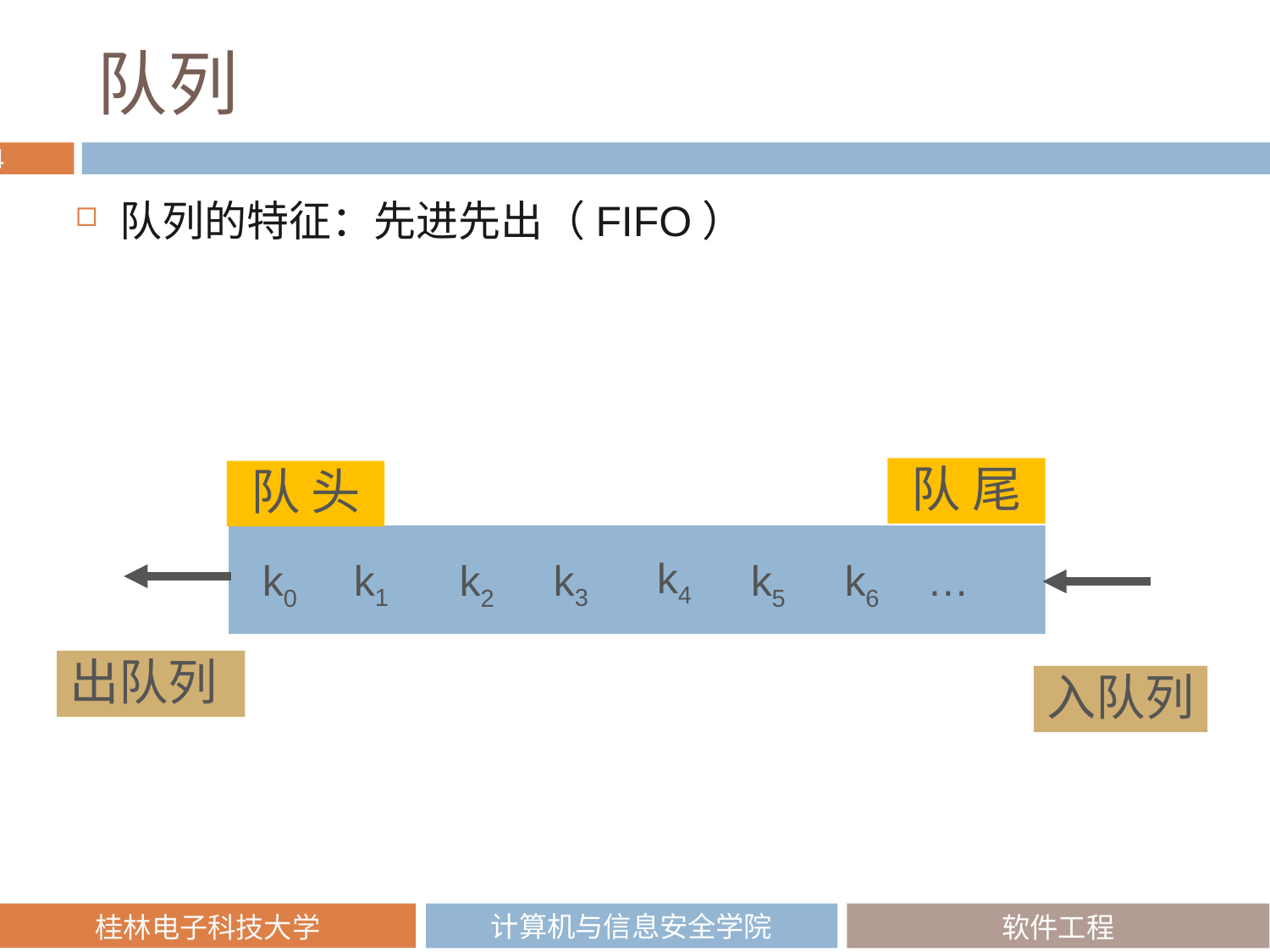

# 队列
队列的特征：先进先出（FIFO）

队 尾
队 头

k4
k3
k1
k0
k2
k5
k6
…
出队列
入队列